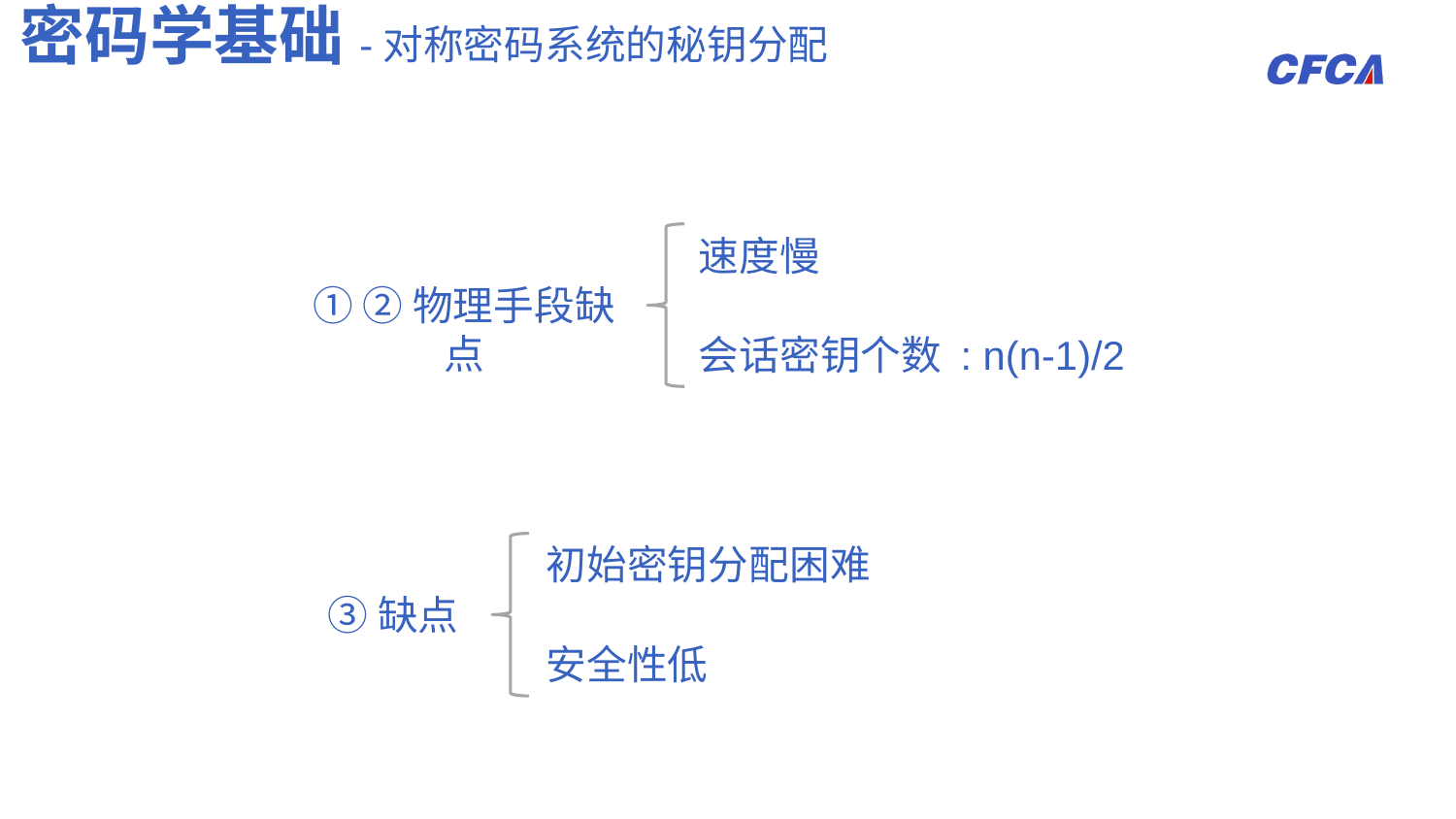

密码学基础-对称密码系统的秘钥分配

速度慢
① ②物理手段缺点
会话密钥个数 : n(n-1)/2
初始密钥分配困难

③缺点
安全性低